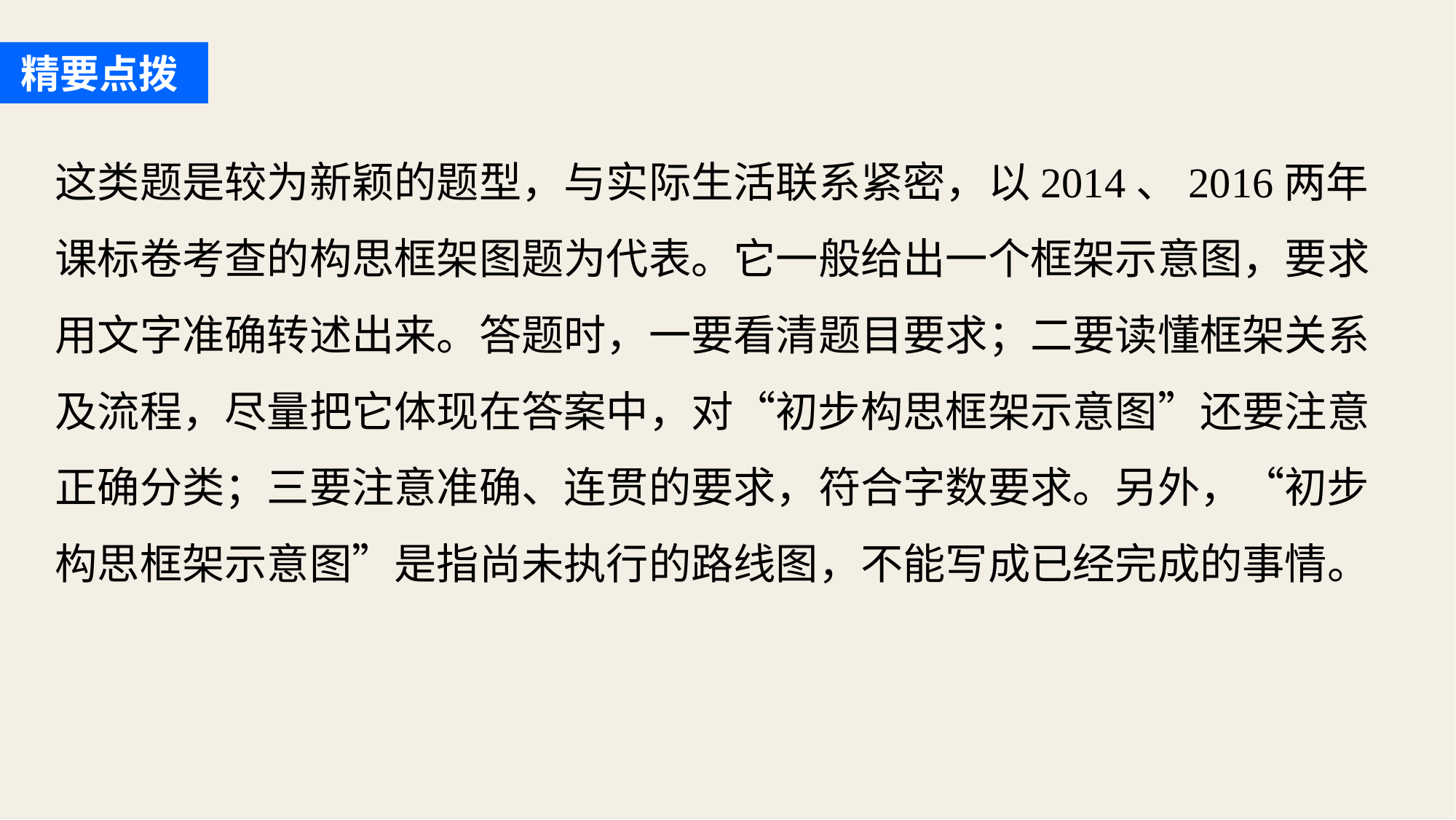

精要点拨
这类题是较为新颖的题型，与实际生活联系紧密，以2014、2016两年课标卷考查的构思框架图题为代表。它一般给出一个框架示意图，要求用文字准确转述出来。答题时，一要看清题目要求；二要读懂框架关系及流程，尽量把它体现在答案中，对“初步构思框架示意图”还要注意正确分类；三要注意准确、连贯的要求，符合字数要求。另外，“初步构思框架示意图”是指尚未执行的路线图，不能写成已经完成的事情。